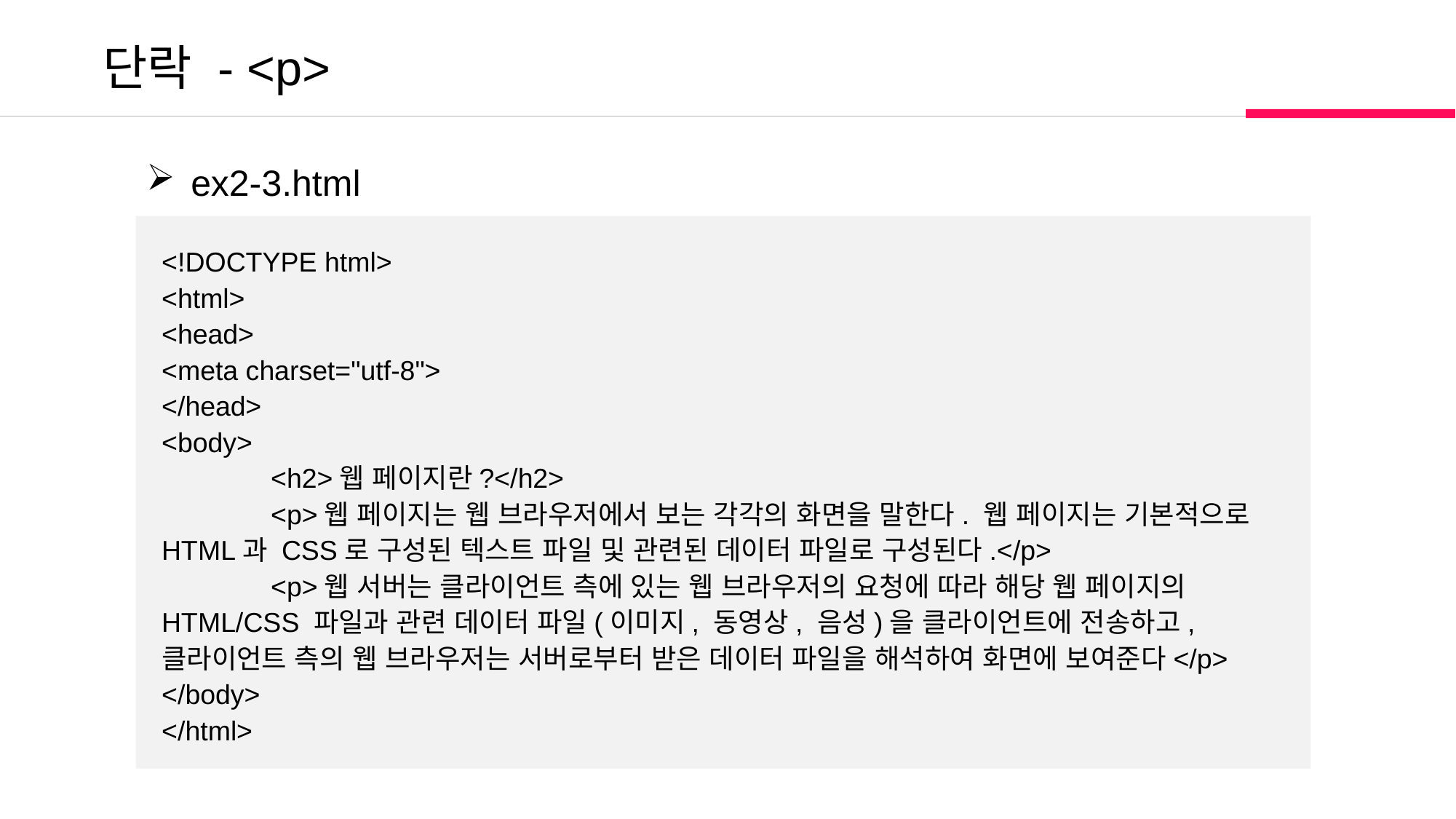

단락 - <p>

 ex2-3.html
<!DOCTYPE html>
<html>
<head>
<meta charset="utf-8">
</head>
<body>
	<h2>웹 페이지란?</h2>
	<p>웹 페이지는 웹 브라우저에서 보는 각각의 화면을 말한다. 웹 페이지는 기본적으로 HTML과 CSS로 구성된 텍스트 파일 및 관련된 데이터 파일로 구성된다.</p>
	<p>웹 서버는 클라이언트 측에 있는 웹 브라우저의 요청에 따라 해당 웹 페이지의 HTML/CSS 파일과 관련 데이터 파일(이미지, 동영상, 음성)을 클라이언트에 전송하고, 클라이언트 측의 웹 브라우저는 서버로부터 받은 데이터 파일을 해석하여 화면에 보여준다</p>
</body>
</html>